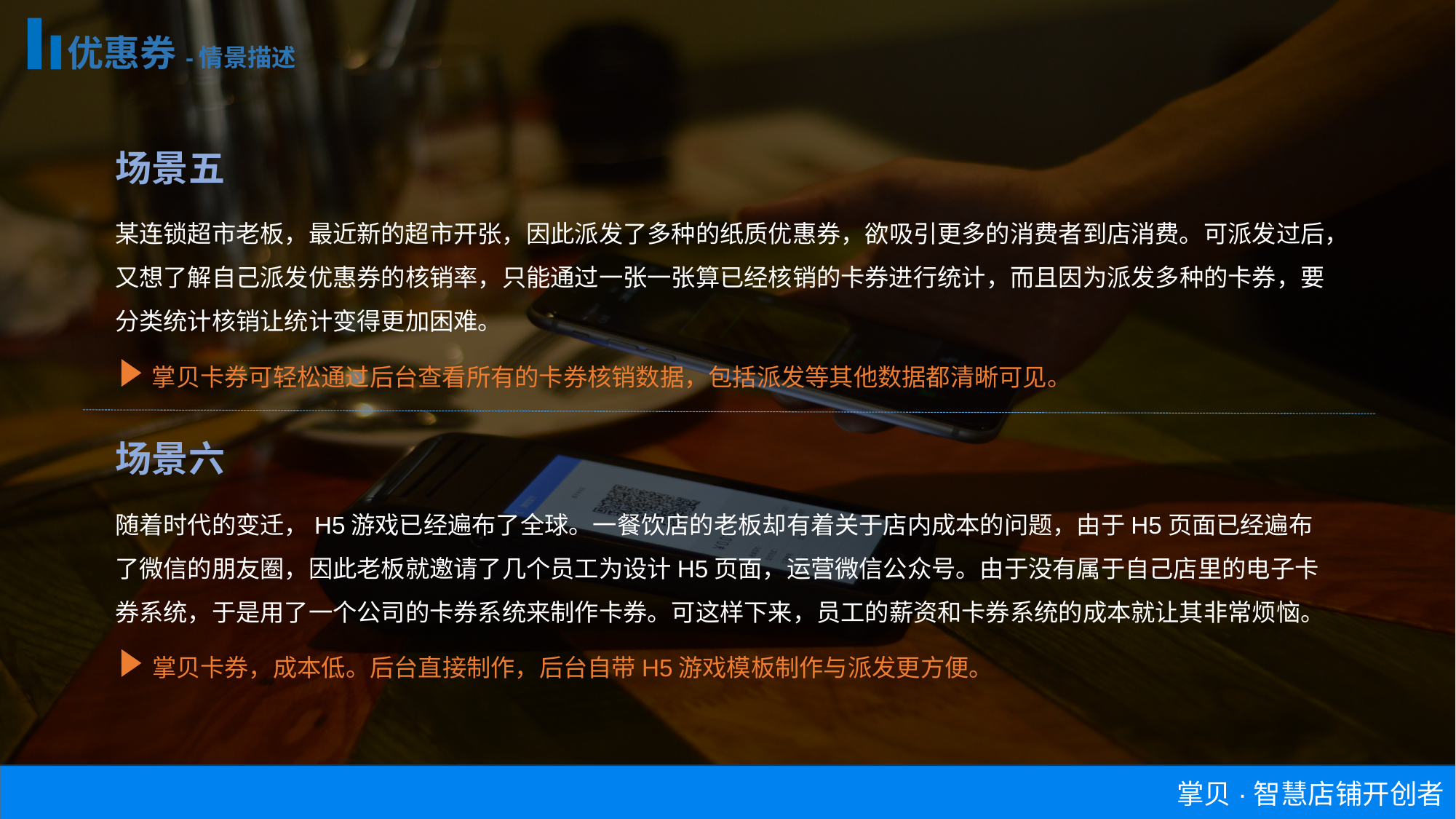

优惠券-情景描述

场景五
某连锁超市老板，最近新的超市开张，因此派发了多种的纸质优惠券，欲吸引更多的消费者到店消费。可派发过后，又想了解自己派发优惠券的核销率，只能通过一张一张算已经核销的卡券进行统计，而且因为派发多种的卡券，要分类统计核销让统计变得更加困难。
掌贝卡券可轻松通过后台查看所有的卡券核销数据，包括派发等其他数据都清晰可见。

场景六
随着时代的变迁，H5游戏已经遍布了全球。一餐饮店的老板却有着关于店内成本的问题，由于H5页面已经遍布了微信的朋友圈，因此老板就邀请了几个员工为设计H5页面，运营微信公众号。由于没有属于自己店里的电子卡券系统，于是用了一个公司的卡券系统来制作卡券。可这样下来，员工的薪资和卡券系统的成本就让其非常烦恼。
掌贝卡券，成本低。后台直接制作，后台自带H5游戏模板制作与派发更方便。